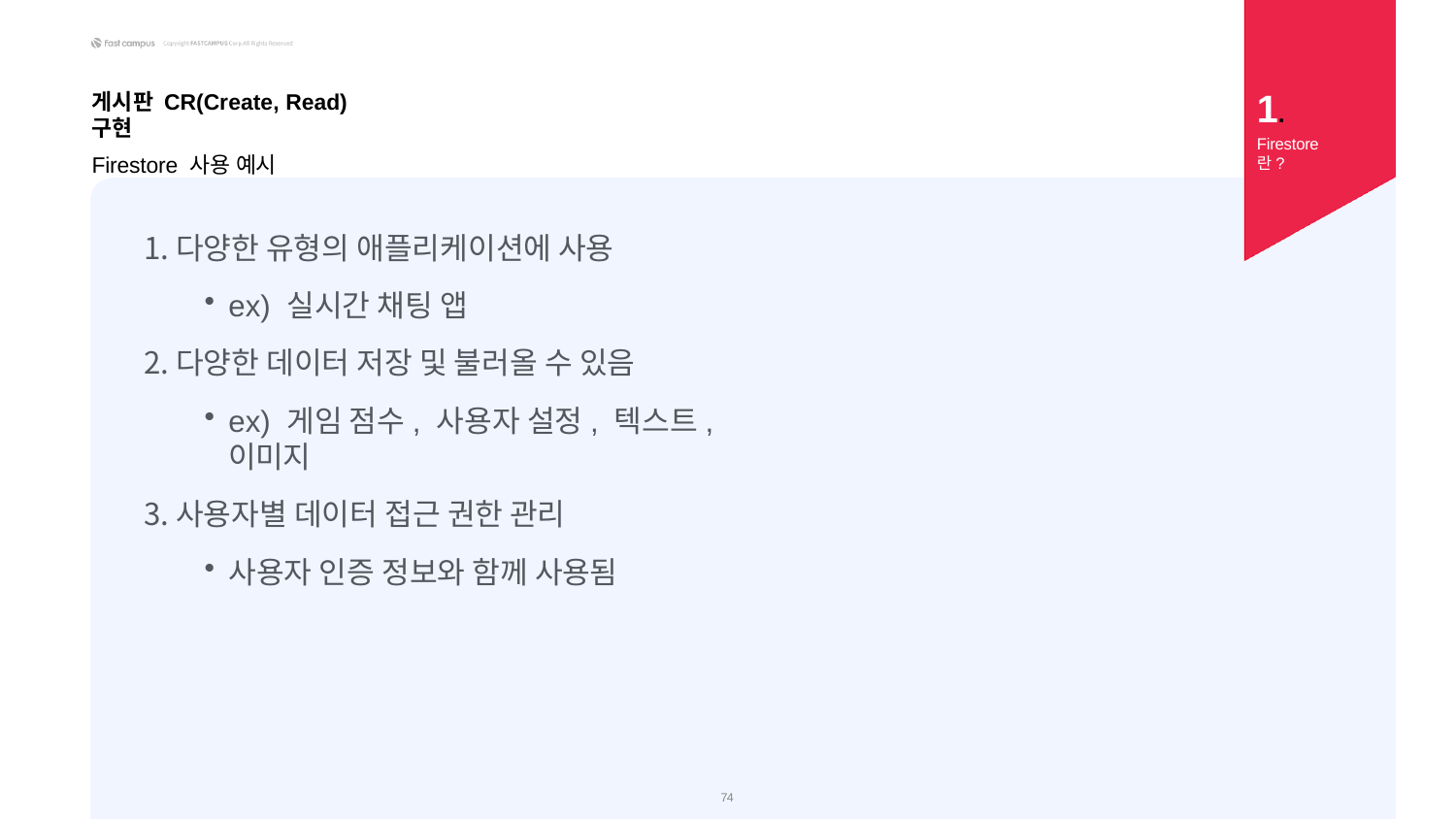

1.
Firestore란?
게시판 CR(Create, Read) 구현
Firestore 사용 예시
다양한 유형의 애플리케이션에 사용
ex) 실시간 채팅 앱
다양한 데이터 저장 및 불러올 수 있음
ex) 게임 점수, 사용자 설정, 텍스트, 이미지
사용자별 데이터 접근 권한 관리
사용자 인증 정보와 함께 사용됨
74